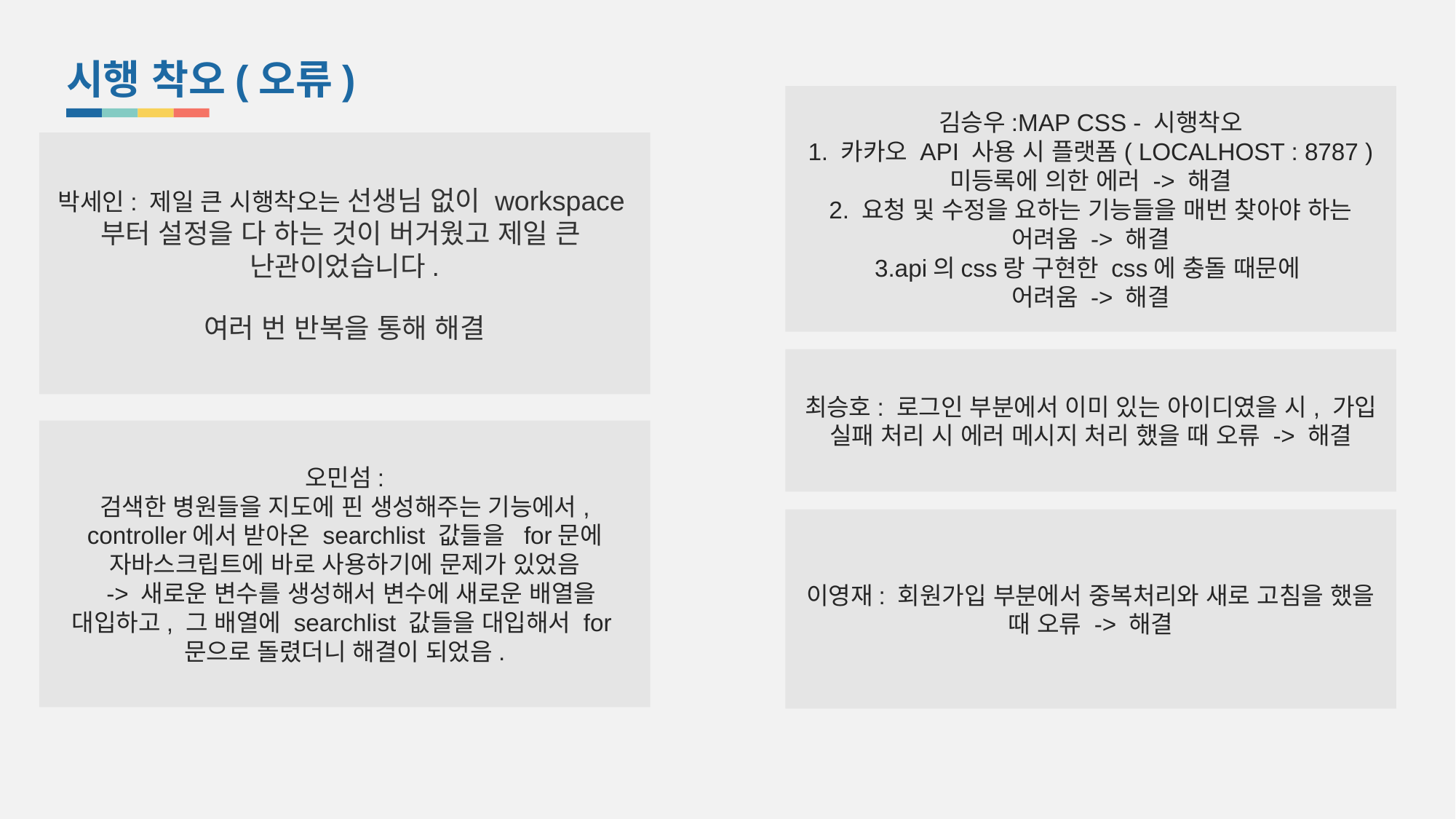

시행 착오(오류)
김승우:MAP CSS - 시행착오
1. 카카오 API 사용 시 플랫폼( LOCALHOST : 8787 ) 미등록에 의한 에러 -> 해결
2. 요청 및 수정을 요하는 기능들을 매번 찾아야 하는 어려움 -> 해결
3.api의css랑 구현한 css에 충돌 때문에
어려움 -> 해결

박세인: 제일 큰 시행착오는 선생님 없이 workspace부터 설정을 다 하는 것이 버거웠고 제일 큰 난관이었습니다.
여러 번 반복을 통해 해결
최승호: 로그인 부분에서 이미 있는 아이디였을 시, 가입 실패 처리 시 에러 메시지 처리 했을 때 오류 -> 해결
오민섬:
검색한 병원들을 지도에 핀 생성해주는 기능에서, controller에서 받아온 searchlist 값들을  for문에 자바스크립트에 바로 사용하기에 문제가 있었음
  -> 새로운 변수를 생성해서 변수에 새로운 배열을 대입하고, 그 배열에 searchlist 값들을 대입해서 for문으로 돌렸더니 해결이 되었음.
이영재: 회원가입 부분에서 중복처리와 새로 고침을 했을 때 오류 -> 해결